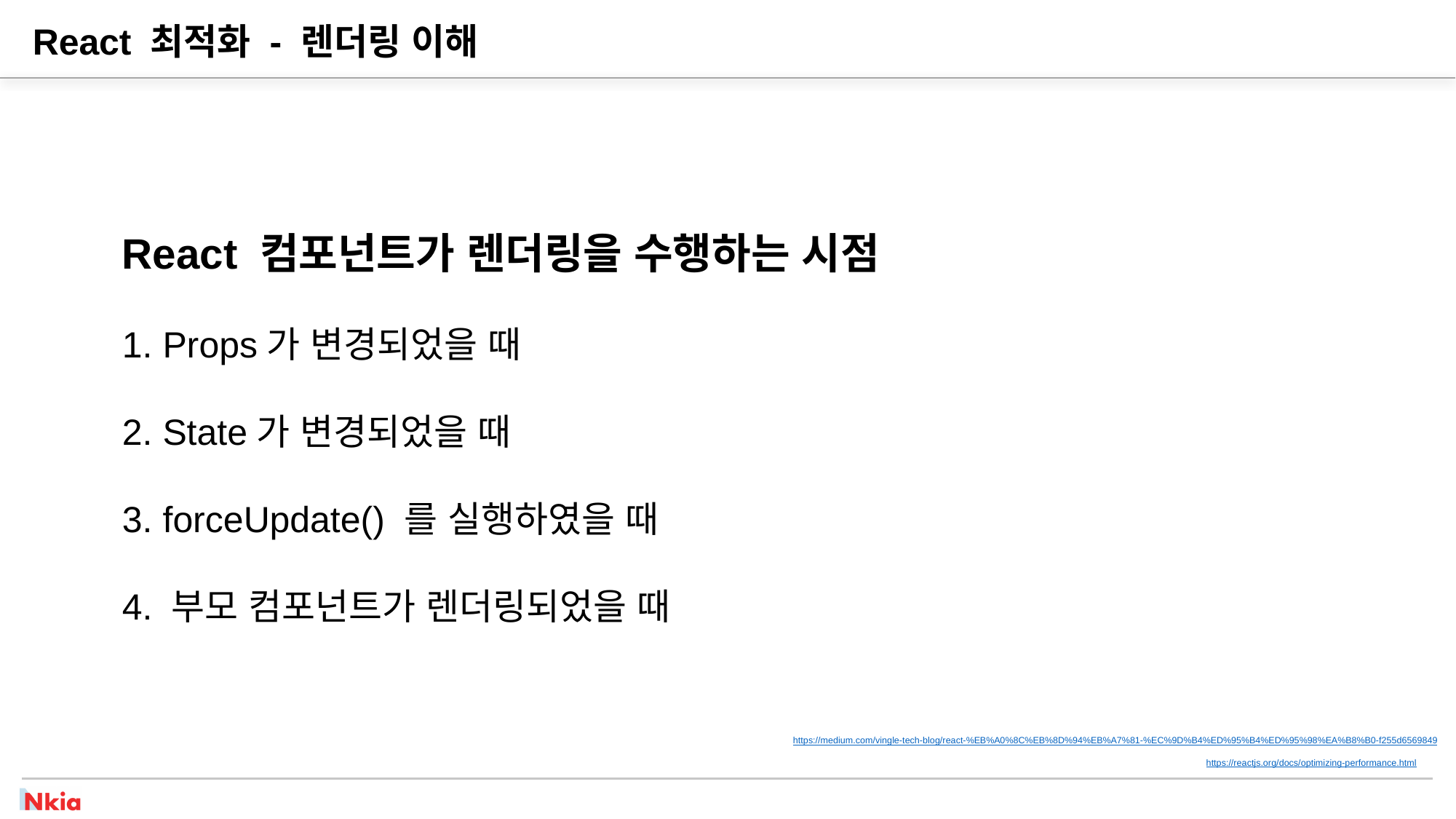

# React 최적화 - 렌더링 이해
React 컴포넌트가 렌더링을 수행하는 시점
1. Props가 변경되었을 때
2. State가 변경되었을 때
3. forceUpdate() 를 실행하였을 때
4. 부모 컴포넌트가 렌더링되었을 때
https://medium.com/vingle-tech-blog/react-%EB%A0%8C%EB%8D%94%EB%A7%81-%EC%9D%B4%ED%95%B4%ED%95%98%EA%B8%B0-f255d6569849
https://reactjs.org/docs/optimizing-performance.html